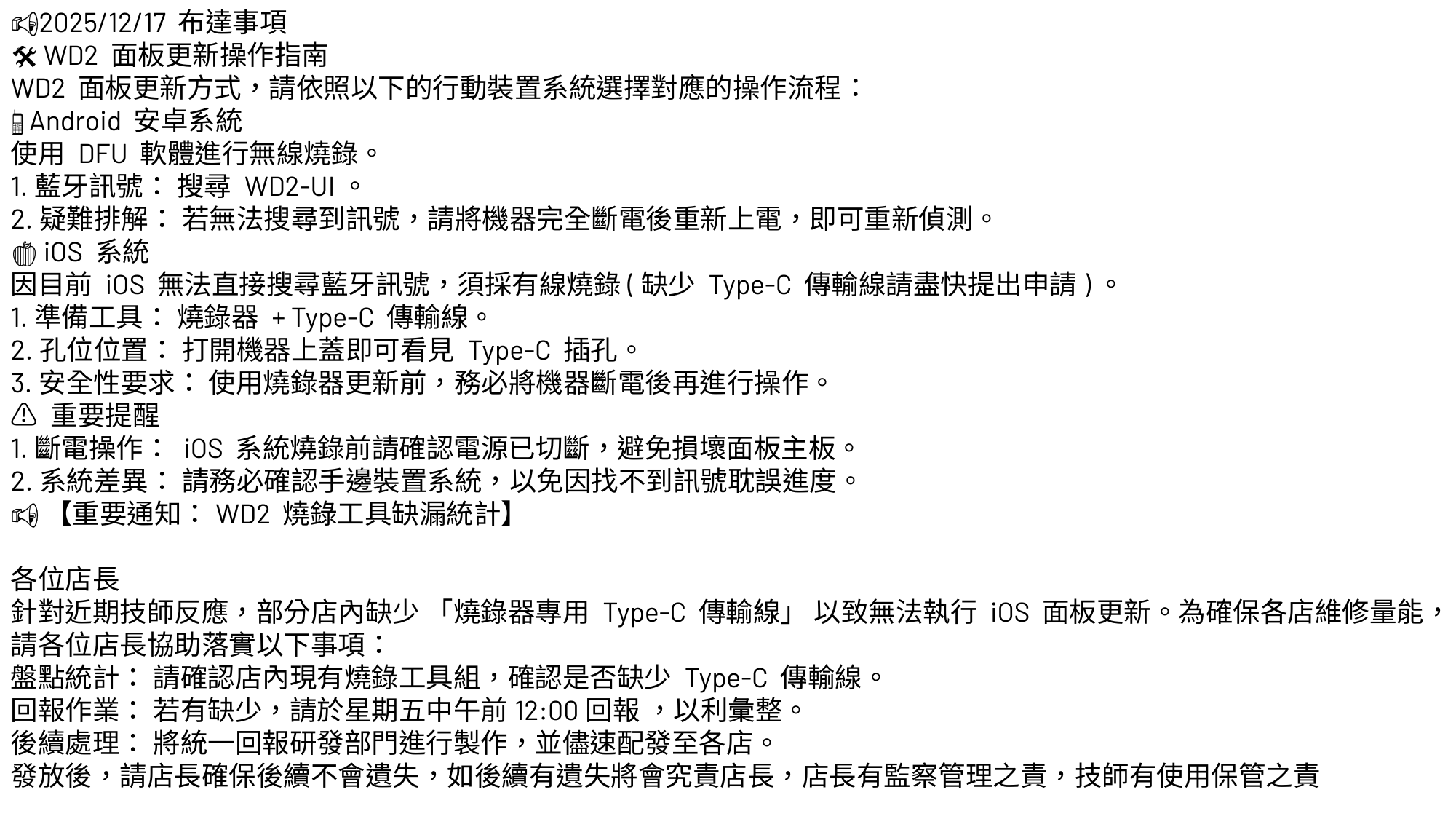

📢2025/12/17 布達事項
🛠 WD2 面板更新操作指南
WD2 面板更新方式，請依照以下的行動裝置系統選擇對應的操作流程：
📱 Android 安卓系統
使用 DFU 軟體進行無線燒錄。
1.藍牙訊號： 搜尋 WD2-UI。
2.疑難排解： 若無法搜尋到訊號，請將機器完全斷電後重新上電，即可重新偵測。
🍎 iOS 系統
因目前 iOS 無法直接搜尋藍牙訊號，須採有線燒錄(缺少 Type-C 傳輸線請盡快提出申請)。
1.準備工具： 燒錄器 + Type-C 傳輸線。
2.孔位位置： 打開機器上蓋即可看見 Type-C 插孔。
3.安全性要求： 使用燒錄器更新前，務必將機器斷電後再進行操作。
⚠️ 重要提醒
1.斷電操作： iOS 系統燒錄前請確認電源已切斷，避免損壞面板主板。
2.系統差異： 請務必確認手邊裝置系統，以免因找不到訊號耽誤進度。
📢【重要通知：WD2 燒錄工具缺漏統計】

各位店長
針對近期技師反應，部分店內缺少 「燒錄器專用 Type-C 傳輸線」 以致無法執行 iOS 面板更新。為確保各店維修量能，請各位店長協助落實以下事項：
盤點統計： 請確認店內現有燒錄工具組，確認是否缺少 Type-C 傳輸線。
回報作業： 若有缺少，請於星期五中午前12:00回報 ，以利彙整。
後續處理： 將統一回報研發部門進行製作，並儘速配發至各店。
發放後，請店長確保後續不會遺失，如後續有遺失將會究責店長，店長有監察管理之責，技師有使用保管之責